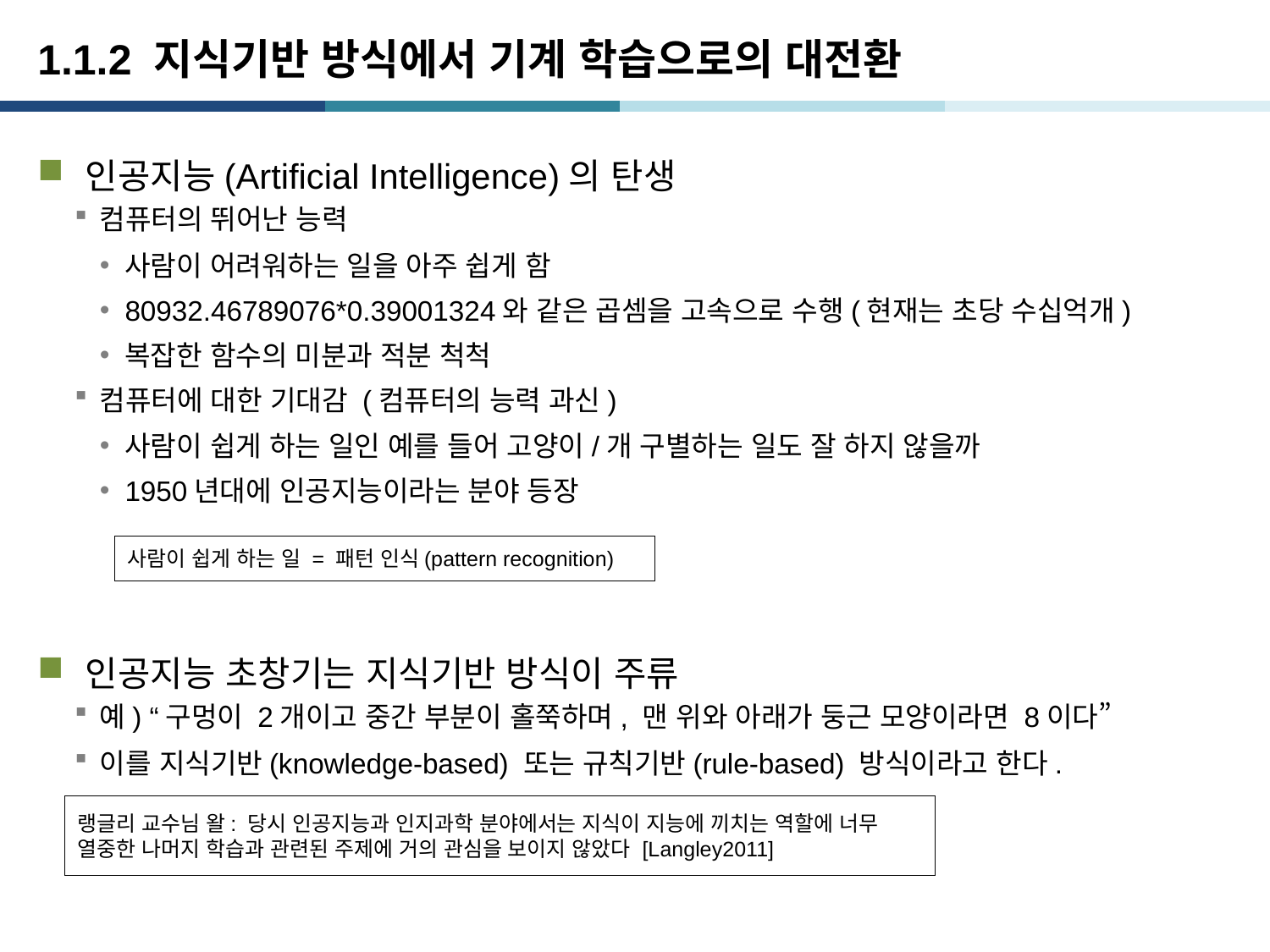

# 1.1.2 지식기반 방식에서 기계 학습으로의 대전환
인공지능(Artificial Intelligence)의 탄생
컴퓨터의 뛰어난 능력
사람이 어려워하는 일을 아주 쉽게 함
80932.46789076*0.39001324와 같은 곱셈을 고속으로 수행(현재는 초당 수십억개)
복잡한 함수의 미분과 적분 척척
컴퓨터에 대한 기대감 (컴퓨터의 능력 과신)
사람이 쉽게 하는 일인 예를 들어 고양이/개 구별하는 일도 잘 하지 않을까
1950년대에 인공지능이라는 분야 등장

인공지능 초창기는 지식기반 방식이 주류
예) “구멍이 2개이고 중간 부분이 홀쭉하며, 맨 위와 아래가 둥근 모양이라면 8이다”
이를 지식기반(knowledge-based) 또는 규칙기반(rule-based) 방식이라고 한다.
사람이 쉽게 하는 일 = 패턴 인식(pattern recognition)
랭글리 교수님 왈: 당시 인공지능과 인지과학 분야에서는 지식이 지능에 끼치는 역할에 너무 열중한 나머지 학습과 관련된 주제에 거의 관심을 보이지 않았다 [Langley2011]